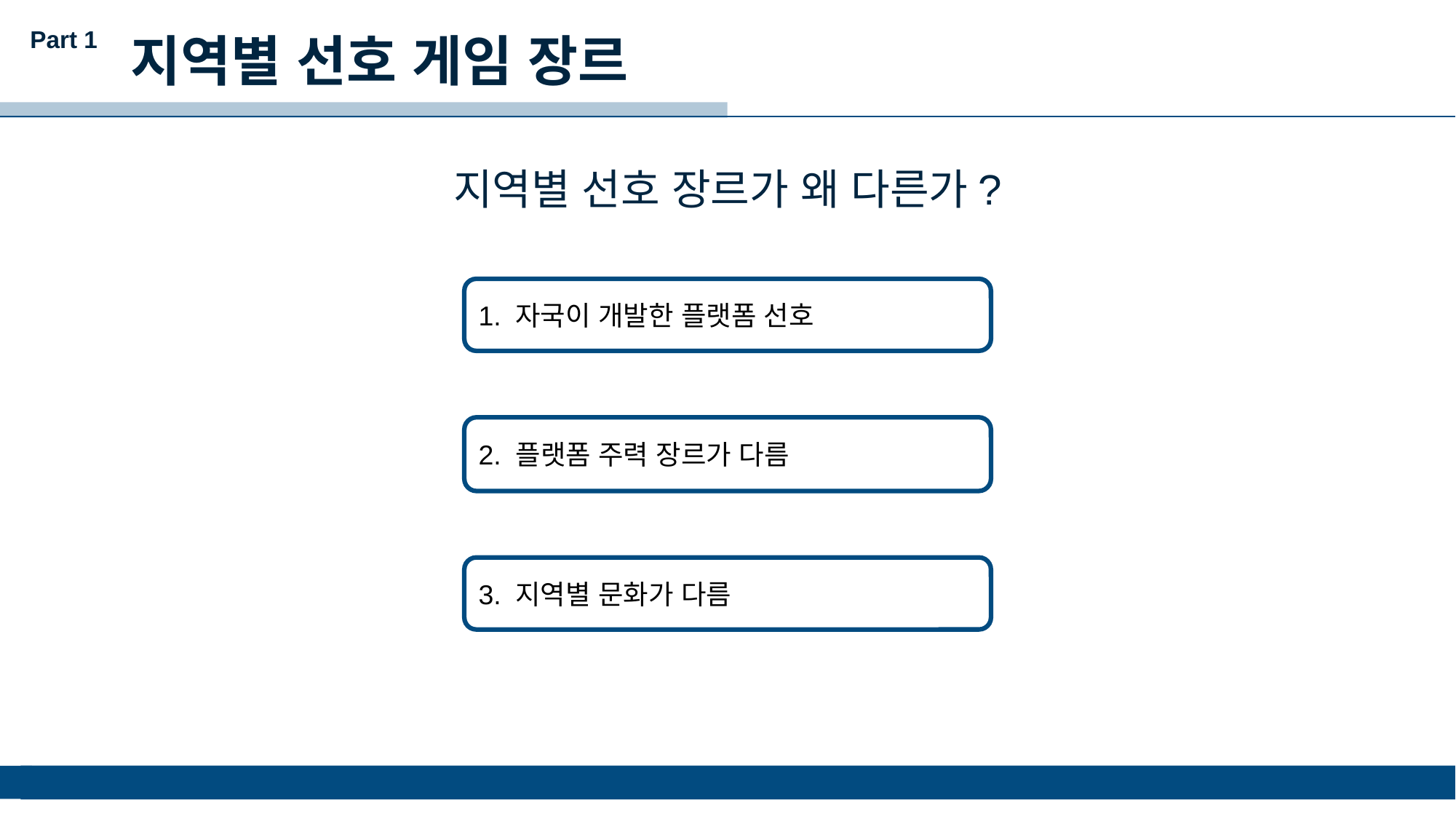

Part 1
지역별 선호 게임 장르

지역별 선호 장르가 왜 다른가?
1. 자국이 개발한 플랫폼 선호
2. 플랫폼 주력 장르가 다름
3. 지역별 문화가 다름